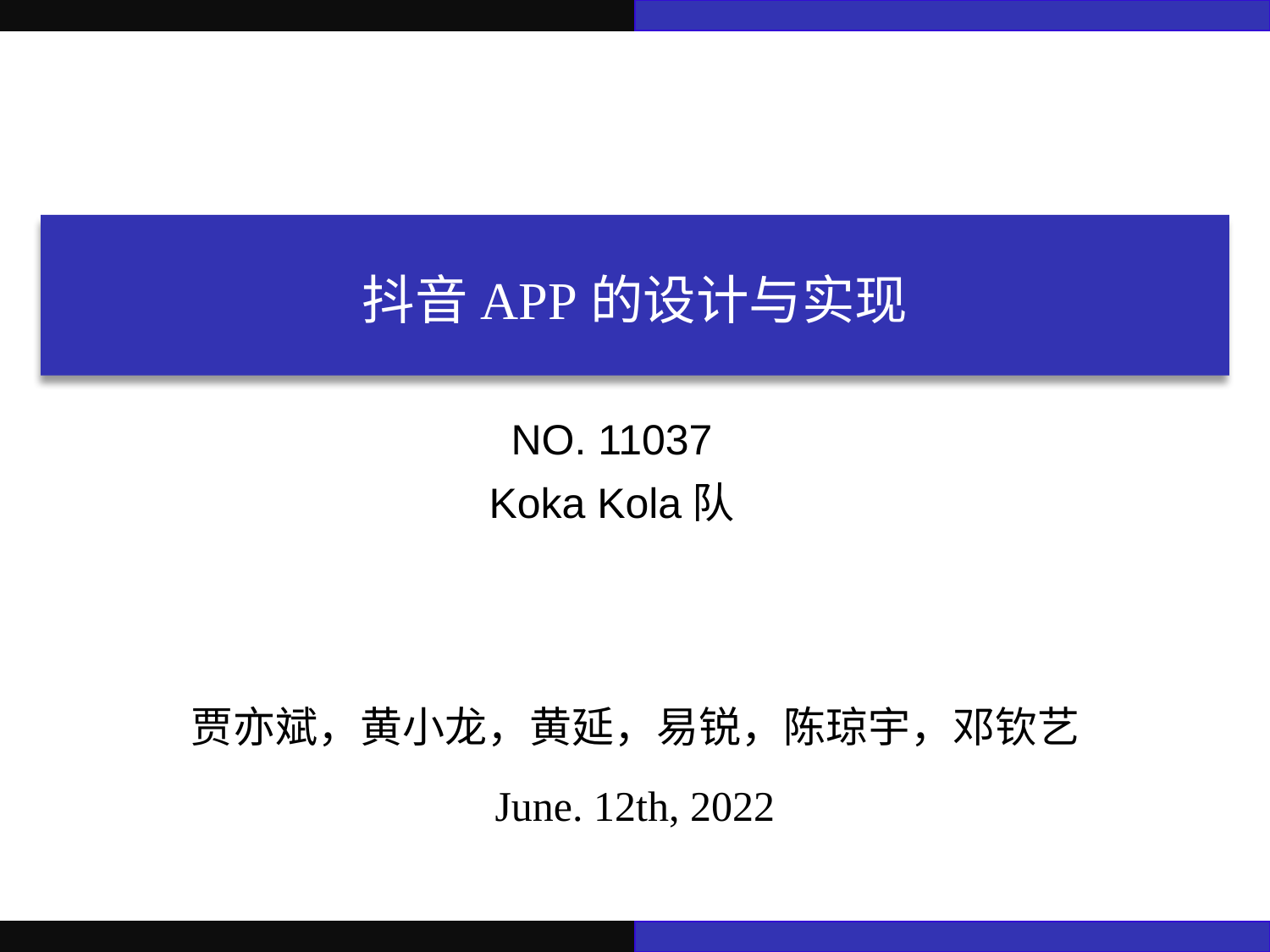

抖音APP的设计与实现
NO. 11037
Koka Kola队
贾亦斌，黄小龙，黄延，易锐，陈琼宇，邓钦艺
June. 12th, 2022
1